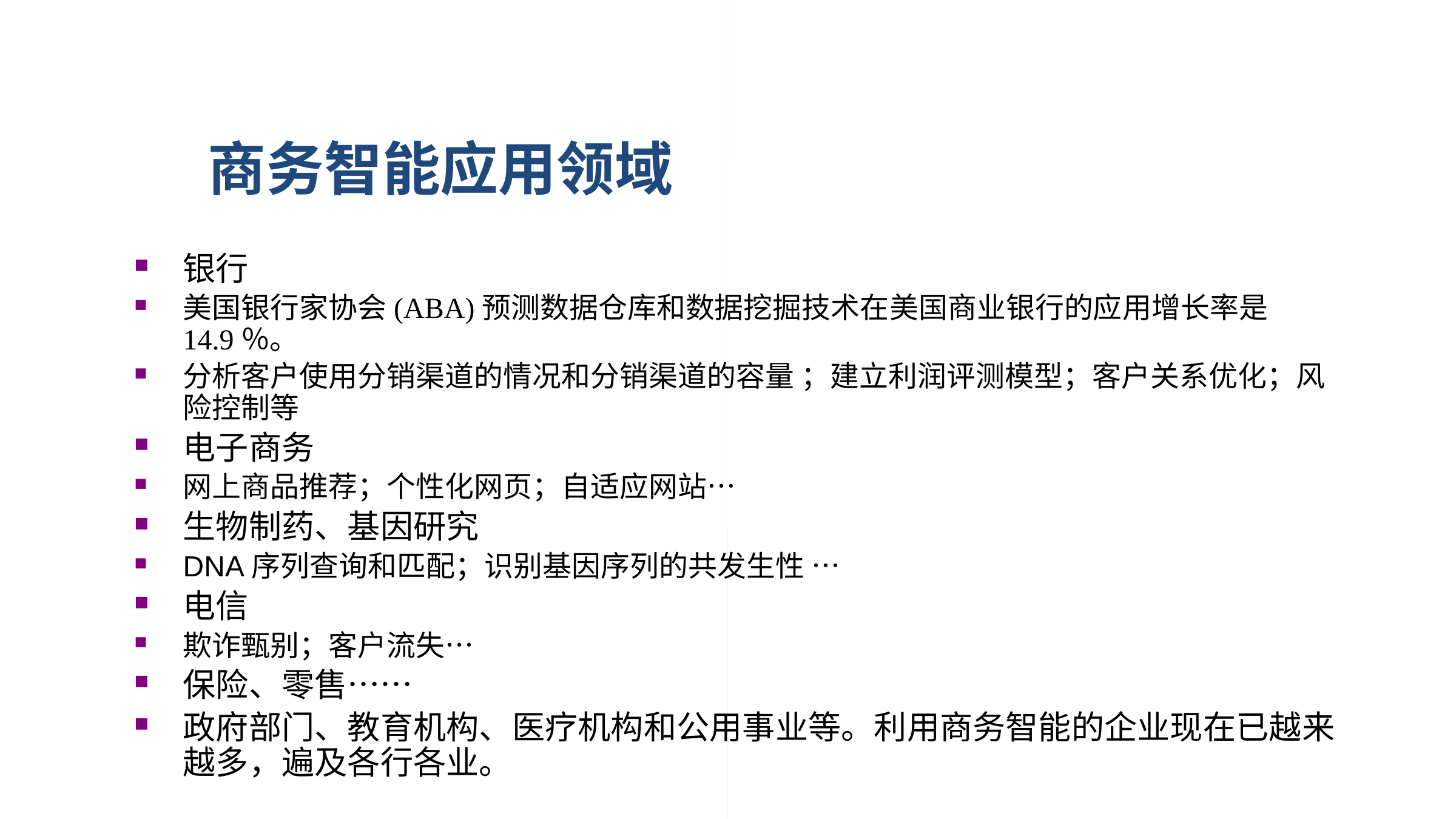

商务智能应用领域
银行
美国银行家协会(ABA)预测数据仓库和数据挖掘技术在美国商业银行的应用增长率是14.9％。
分析客户使用分销渠道的情况和分销渠道的容量 ；建立利润评测模型；客户关系优化；风险控制等
电子商务
网上商品推荐；个性化网页；自适应网站…
生物制药、基因研究
DNA序列查询和匹配；识别基因序列的共发生性 …
电信
欺诈甄别；客户流失…
保险、零售……
政府部门、教育机构、医疗机构和公用事业等。利用商务智能的企业现在已越来越多，遍及各行各业。